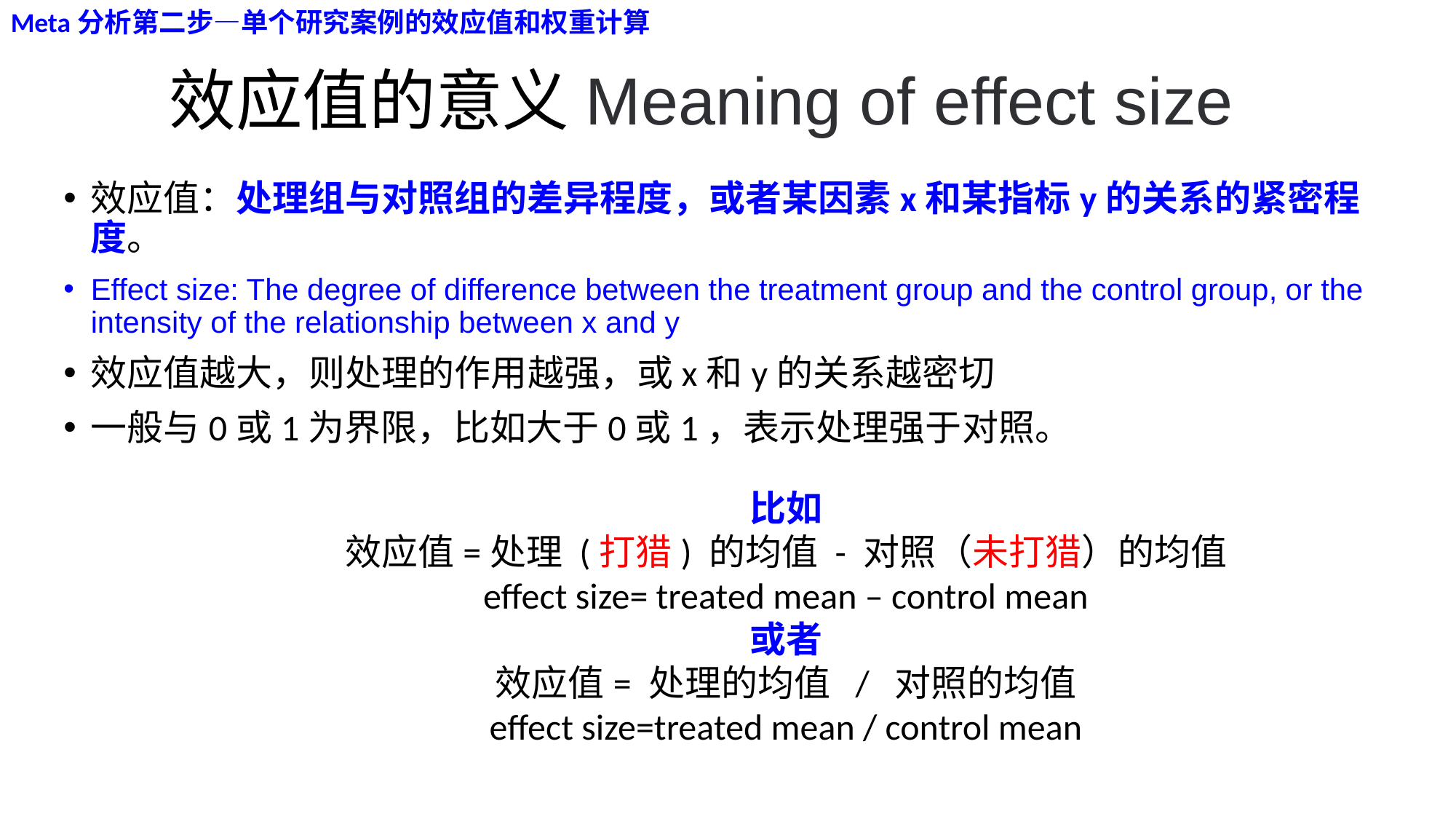

Meta分析第二步—单个研究案例的效应值和权重计算
# 效应值的意义Meaning of effect size
效应值：处理组与对照组的差异程度，或者某因素x和某指标y的关系的紧密程度。
Effect size: The degree of difference between the treatment group and the control group, or the intensity of the relationship between x and y
效应值越大，则处理的作用越强，或x和y的关系越密切
一般与0或1为界限，比如大于0或1，表示处理强于对照。
比如
效应值=处理 (打猎) 的均值 - 对照（未打猎）的均值
effect size= treated mean – control mean
或者
效应值= 处理的均值  /  对照的均值
effect size=treated mean / control mean